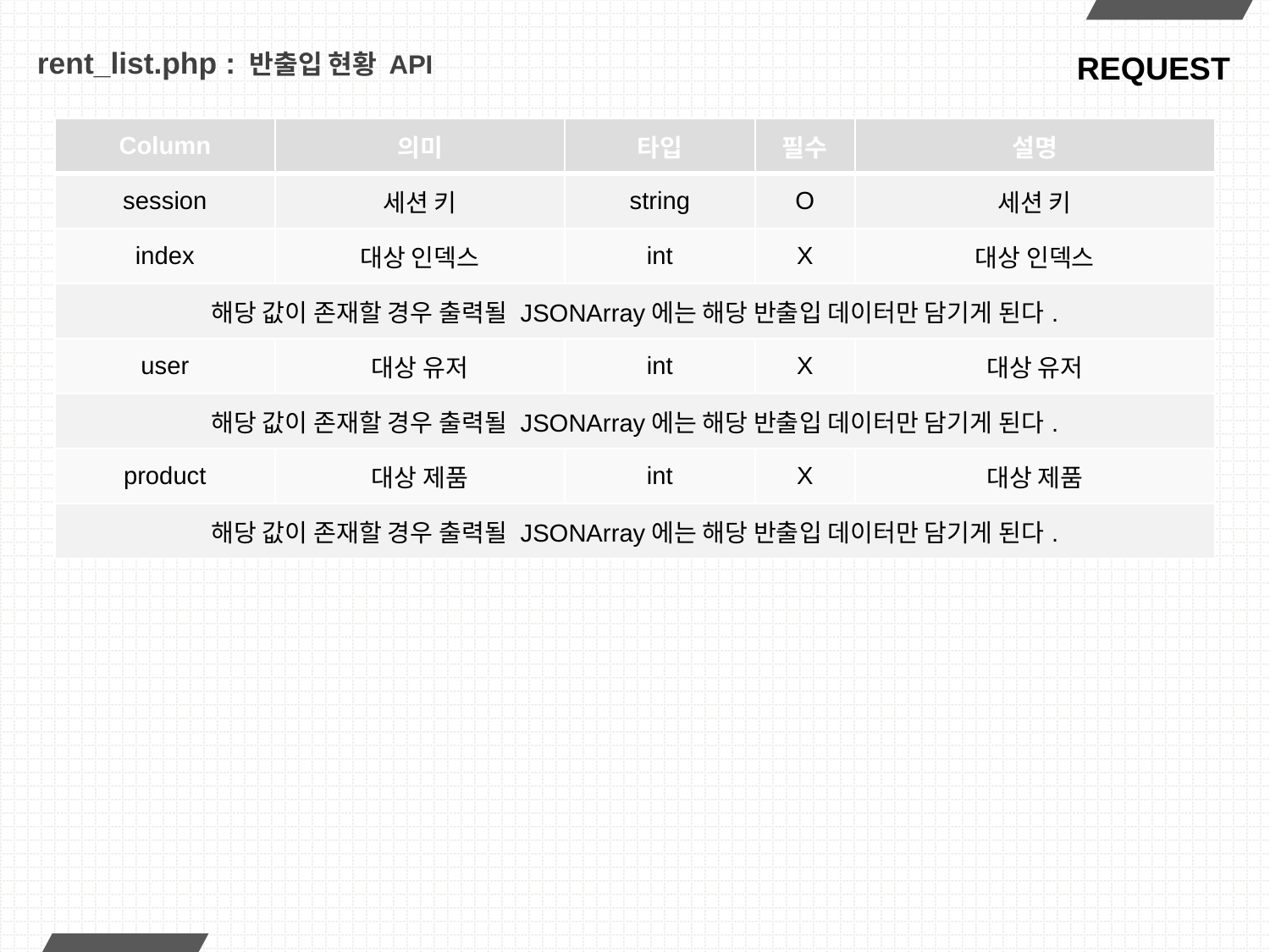

# rent_list.php : 반출입 현황 API
REQUEST
| Column | 의미 | 타입 | 필수 | 설명 |
| --- | --- | --- | --- | --- |
| session | 세션 키 | string | O | 세션 키 |
| index | 대상 인덱스 | int | X | 대상 인덱스 |
| 해당 값이 존재할 경우 출력될 JSONArray에는 해당 반출입 데이터만 담기게 된다. |  |  |  |  |
| user | 대상 유저 | int | X | 대상 유저 |
| 해당 값이 존재할 경우 출력될 JSONArray에는 해당 반출입 데이터만 담기게 된다. |  |  |  |  |
| product | 대상 제품 | int | X | 대상 제품 |
| 해당 값이 존재할 경우 출력될 JSONArray에는 해당 반출입 데이터만 담기게 된다. |  |  |  |  |